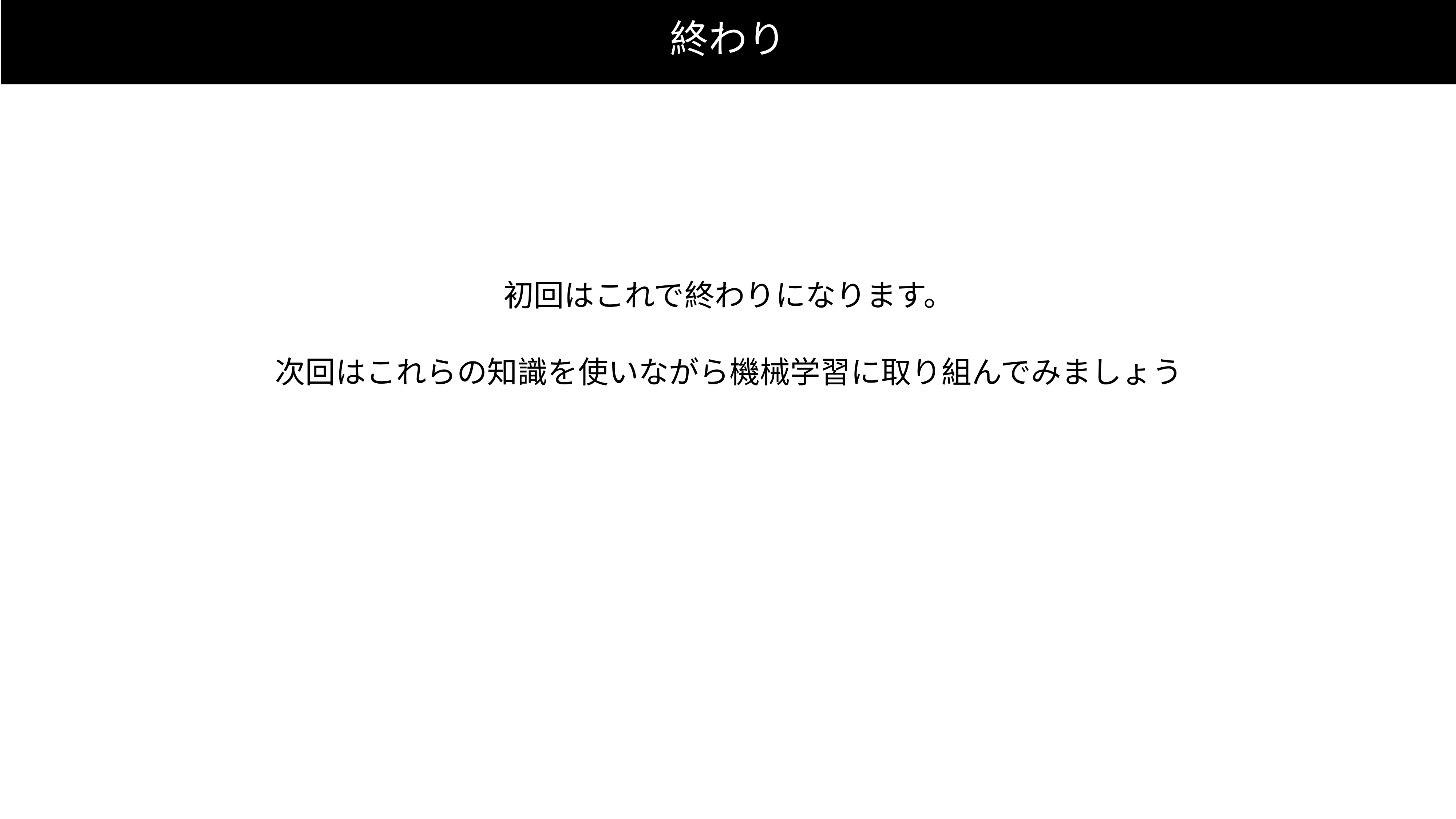

終わり
初回はこれで終わりになります。
次回はこれらの知識を使いながら機械学習に取り組んでみましょう